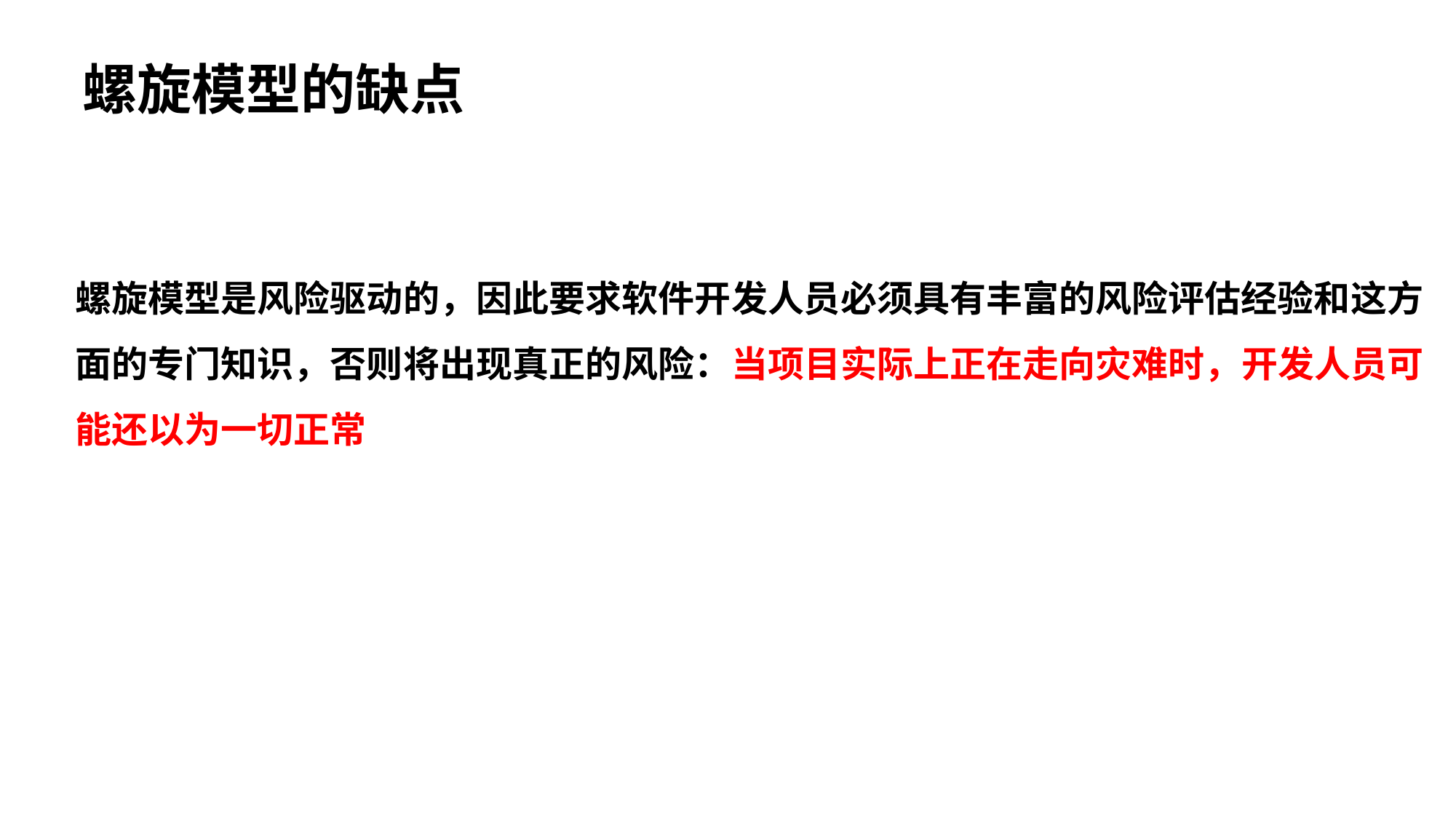

螺旋模型的缺点

螺旋模型是风险驱动的，因此要求软件开发人员必须具有丰富的风险评估经验和这方面的专门知识，否则将出现真正的风险：当项目实际上正在走向灾难时，开发人员可能还以为一切正常